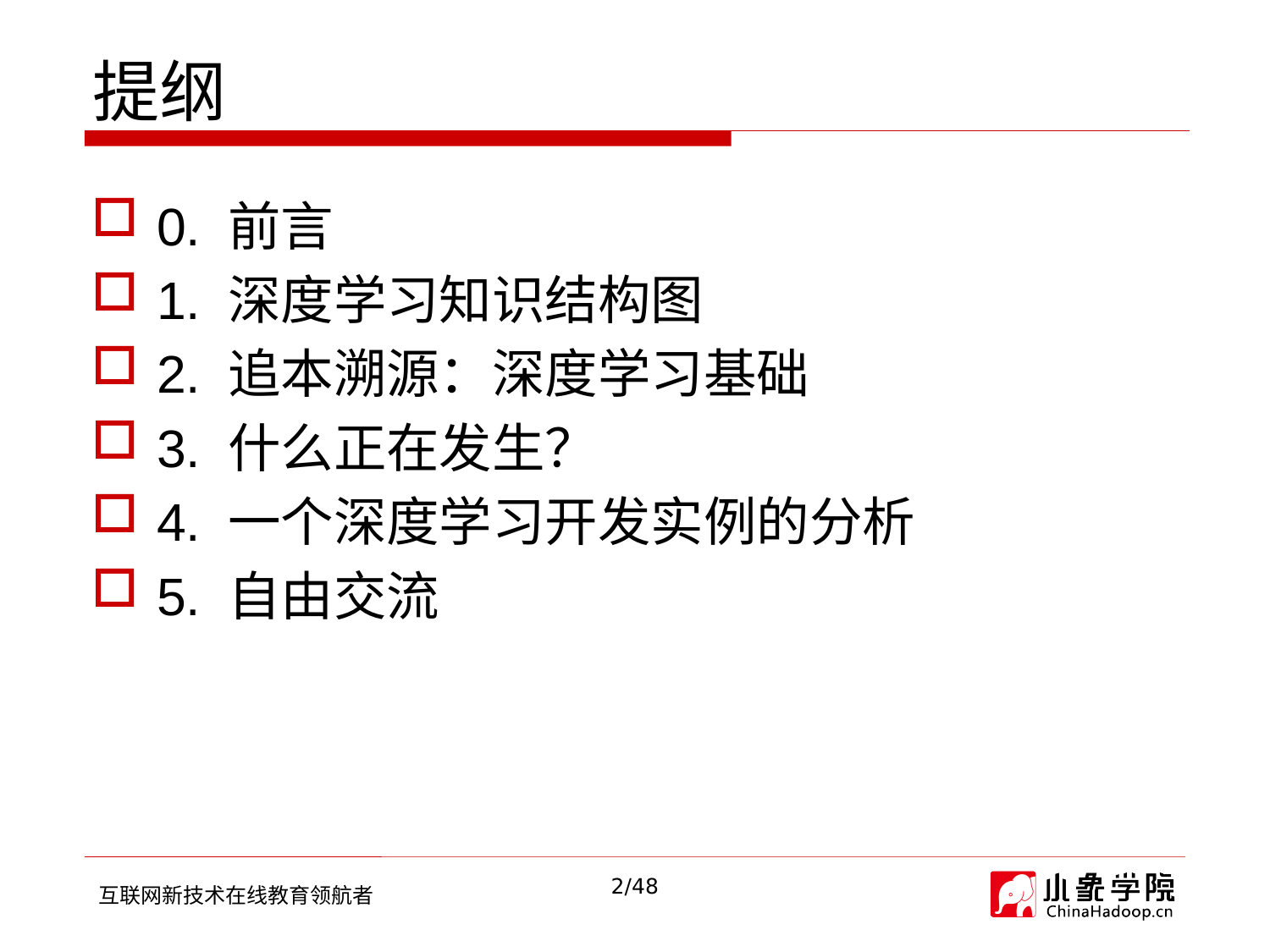

# 提纲
0. 前言
1. 深度学习知识结构图
2. 追本溯源：深度学习基础
3. 什么正在发生？
4. 一个深度学习开发实例的分析
5. 自由交流
2/48